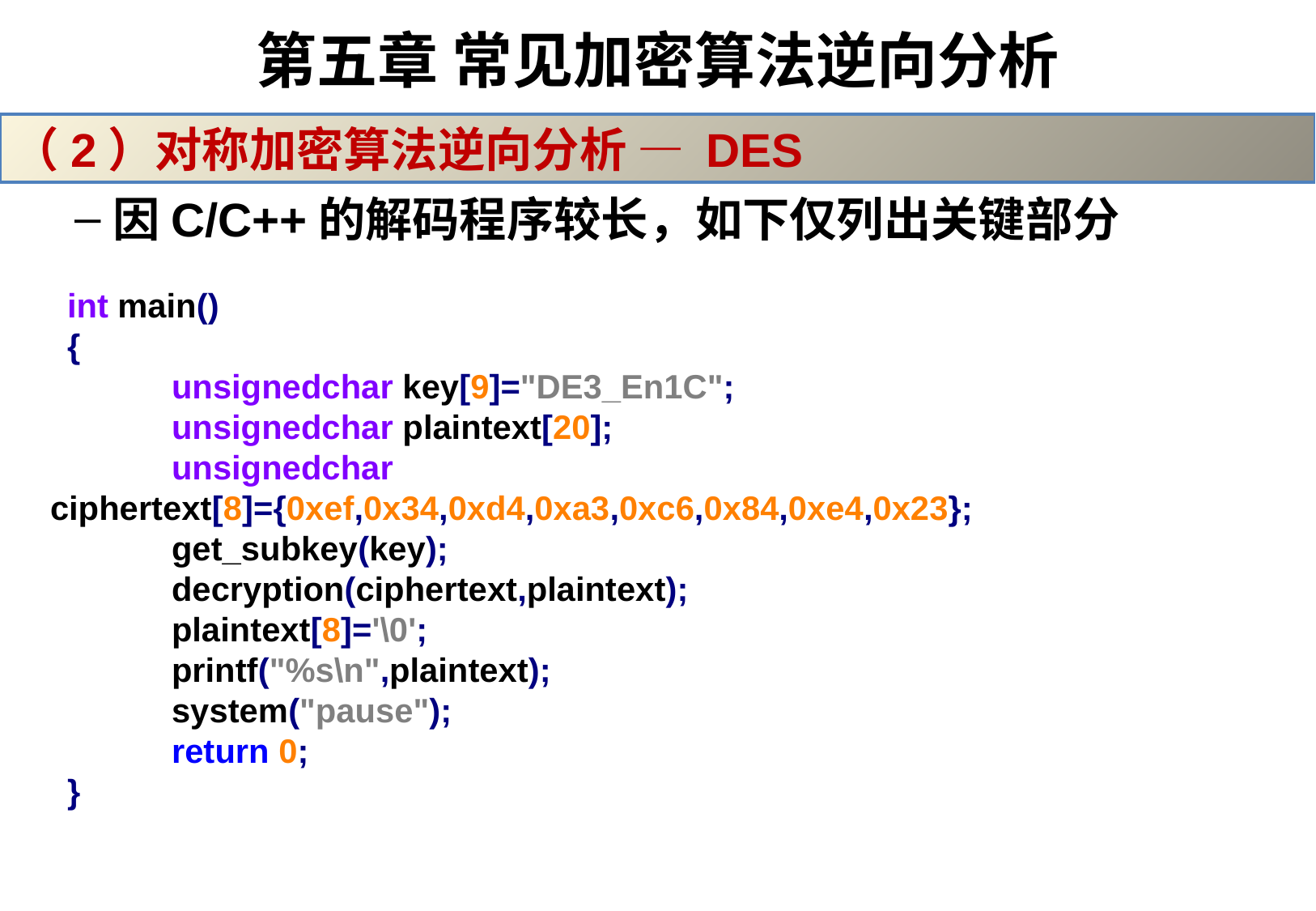

# 第五章 常见加密算法逆向分析
（2）对称加密算法逆向分析 — DES
因C/C++的解码程序较长，如下仅列出关键部分
int main()
{
	unsignedchar key[9]="DE3_En1C";
	unsignedchar plaintext[20];
	unsignedchar 	ciphertext[8]={0xef,0x34,0xd4,0xa3,0xc6,0x84,0xe4,0x23};
    	get_subkey(key);
    	decryption(ciphertext,plaintext);
	plaintext[8]='\0';
	printf("%s\n",plaintext);
	system("pause");
	return 0;
}